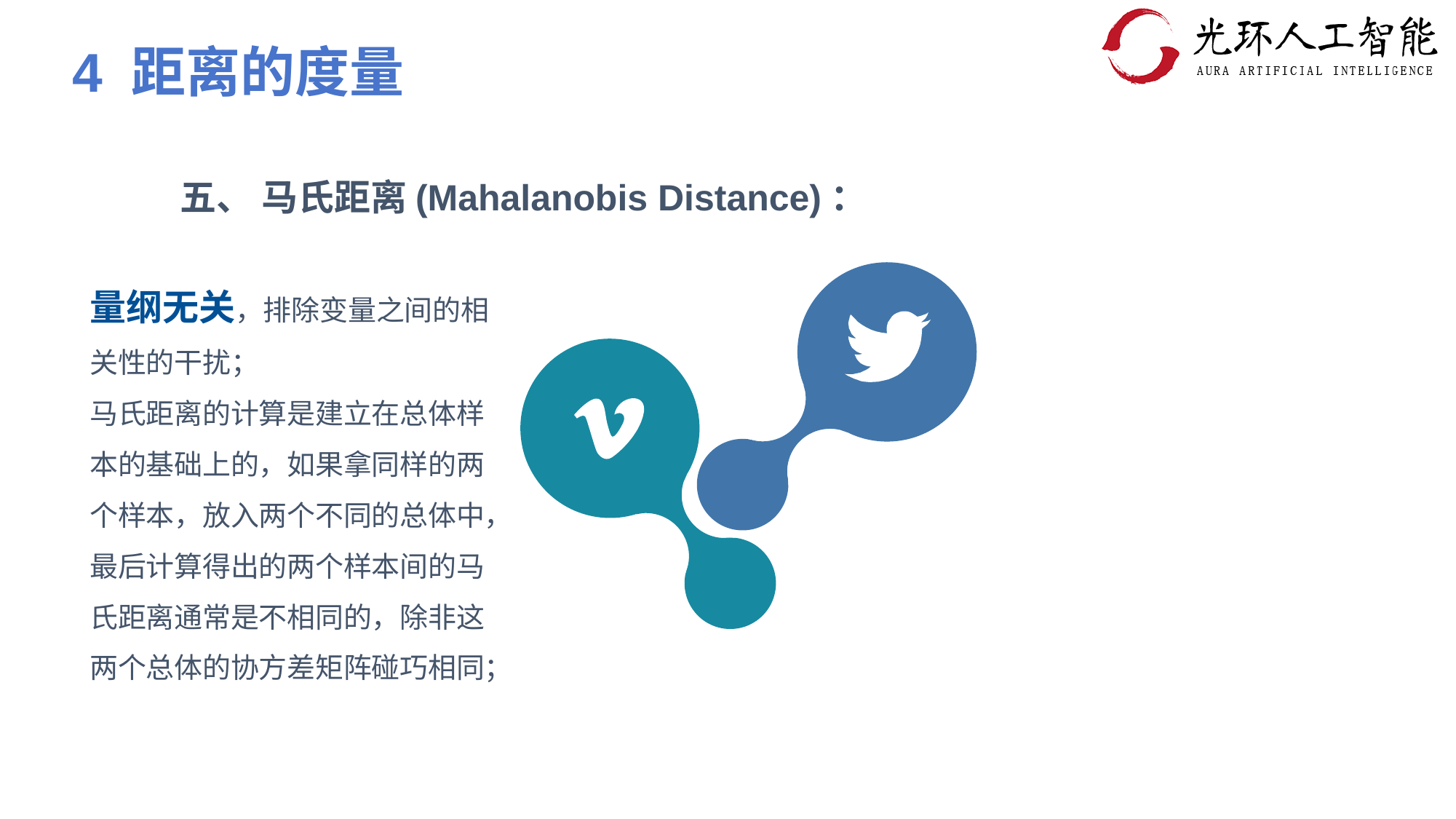

4 距离的度量
五、 马氏距离(Mahalanobis Distance)：
量纲无关，排除变量之间的相关性的干扰；
马氏距离的计算是建立在总体样本的基础上的，如果拿同样的两个样本，放入两个不同的总体中，最后计算得出的两个样本间的马氏距离通常是不相同的，除非这两个总体的协方差矩阵碰巧相同；